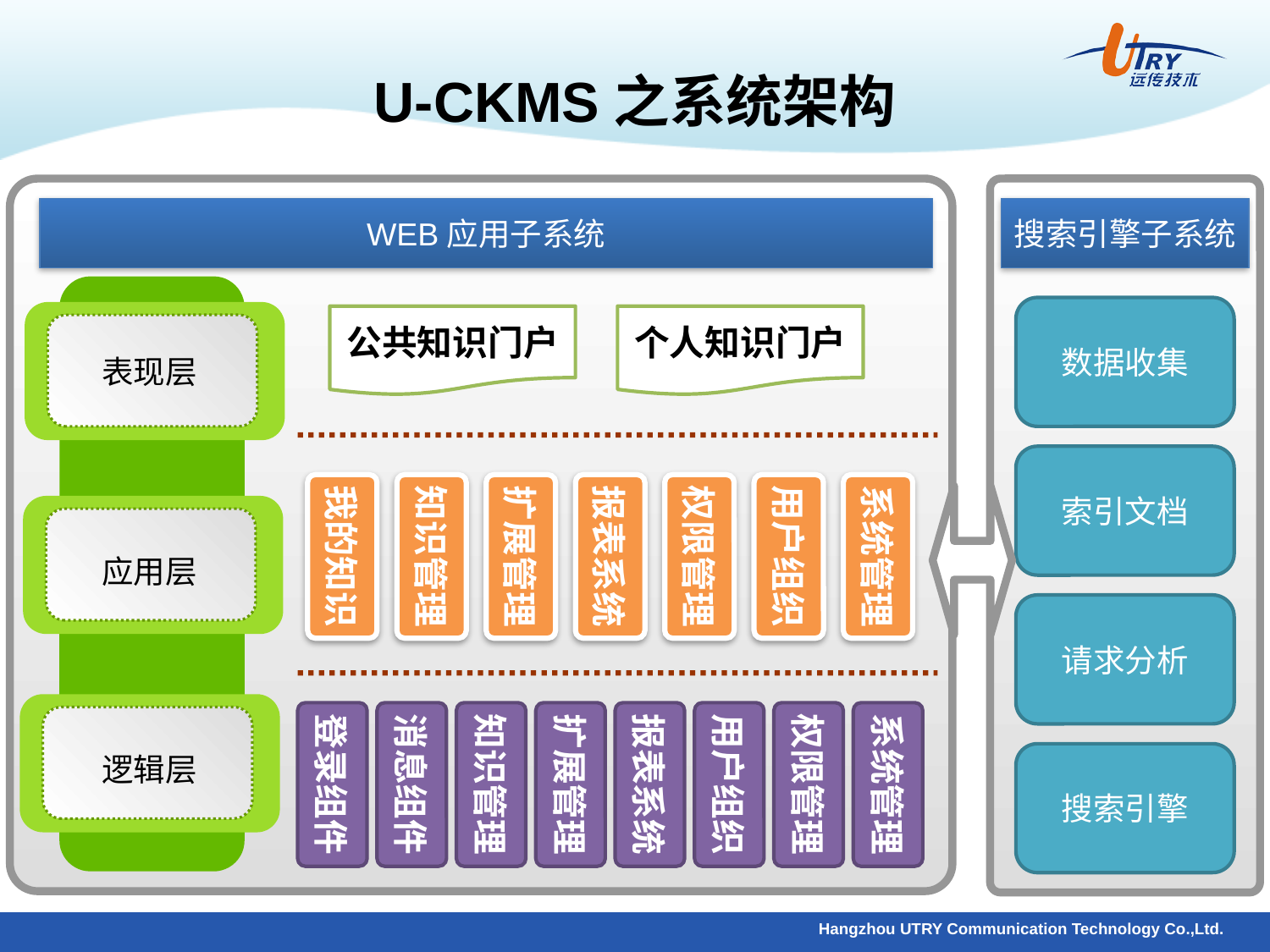

U-CKMS之系统架构

WEB应用子系统
搜索引擎子系统

数据收集
公共知识门户
个人知识门户
表现层

索引文档

我的知识
扩展管理
知识管理
报表系统
权限管理
用户组织
系统管理

应用层
请求分析

登录组件
扩展管理
消息组件
知识管理
报表系统
用户组织
权限管理
系统管理
逻辑层
搜索引擎